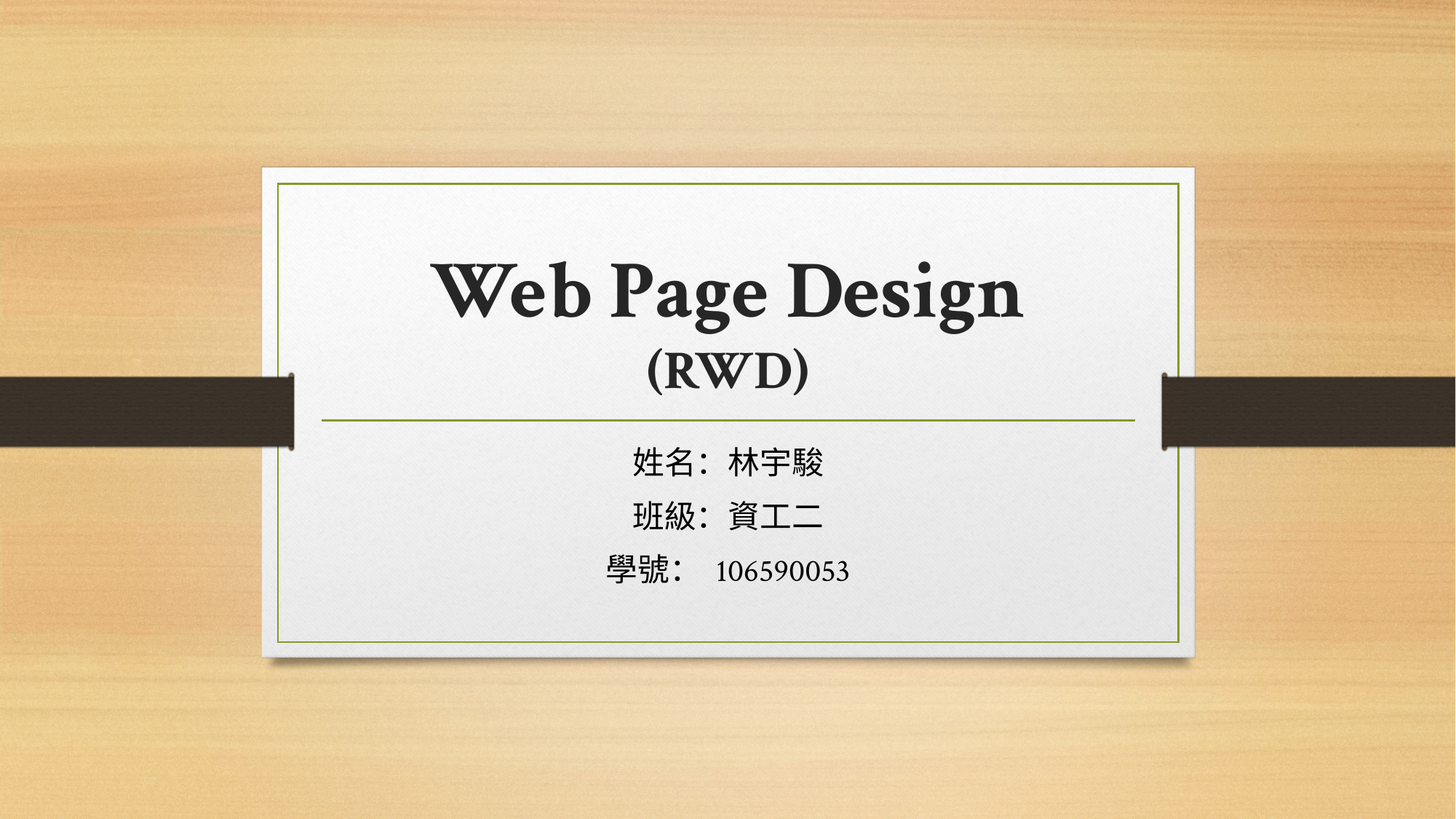

# Web Page Design (RWD)
姓名：林宇駿
班級：資工二
學號： 106590053